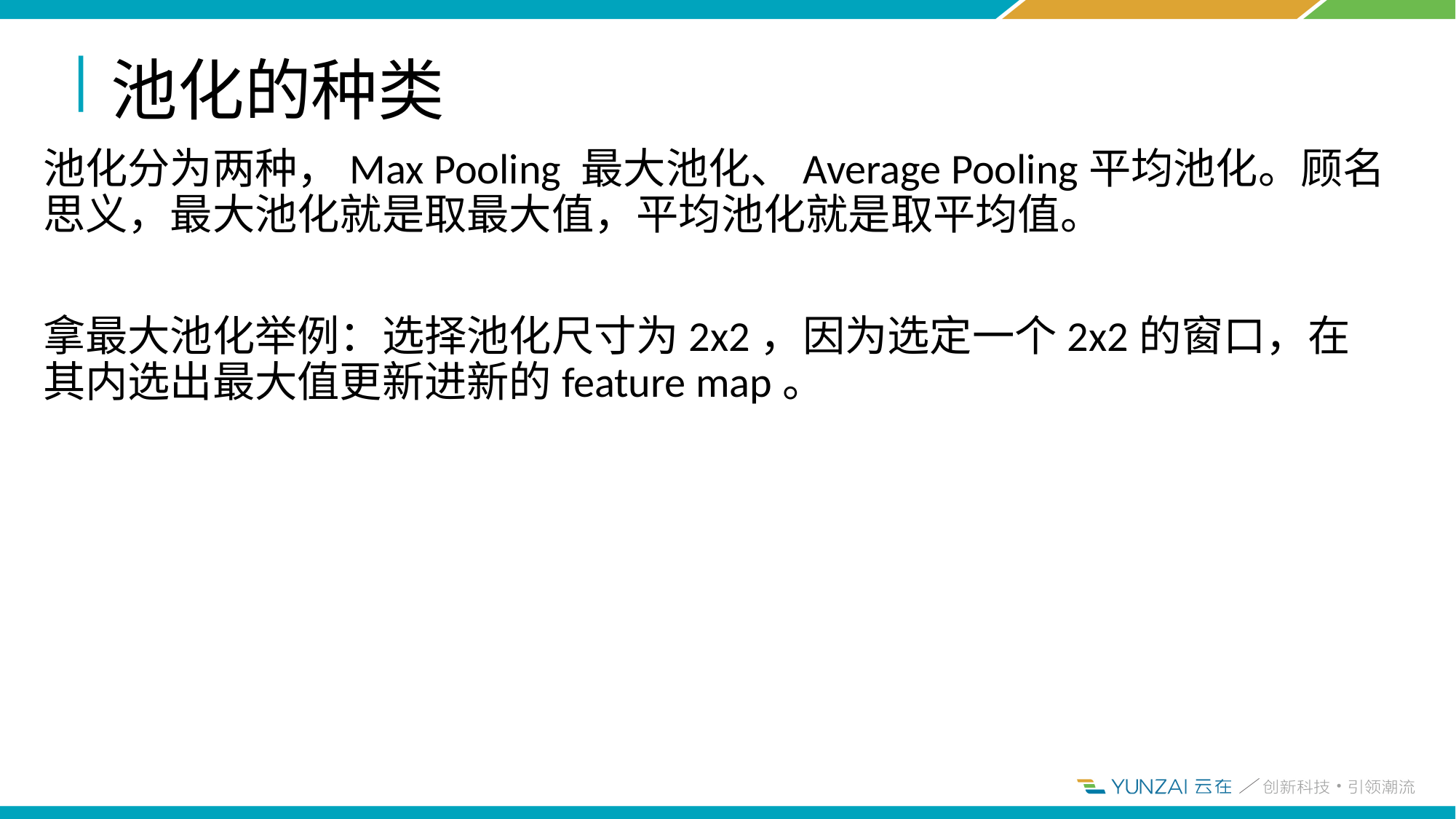

# 池化的种类
池化分为两种，Max Pooling 最大池化、Average Pooling平均池化。顾名思义，最大池化就是取最大值，平均池化就是取平均值。

拿最大池化举例：选择池化尺寸为2x2，因为选定一个2x2的窗口，在其内选出最大值更新进新的feature map。